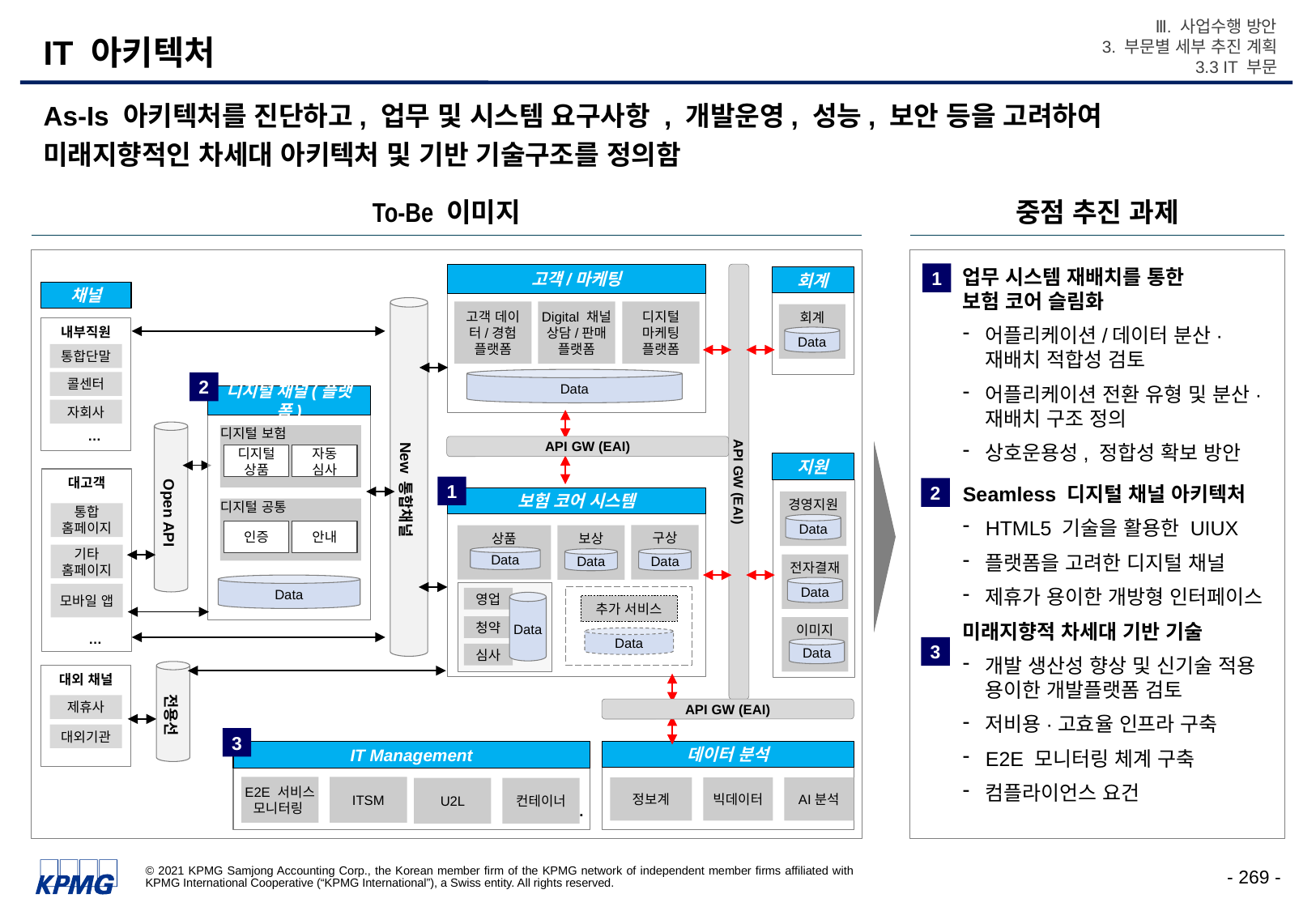

Ⅲ. 사업수행 방안
3. 부문별 세부 추진 계획
3.3 IT 부문
# IT 아키텍처
As-Is 아키텍처를 진단하고, 업무 및 시스템 요구사항 , 개발운영, 성능, 보안 등을 고려하여
미래지향적인 차세대 아키텍처 및 기반 기술구조를 정의함
To-Be 이미지
중점 추진 과제

업무 시스템 재배치를 통한
보험 코어 슬림화
어플리케이션/데이터 분산·재배치 적합성 검토
어플리케이션 전환 유형 및 분산·재배치 구조 정의
상호운용성, 정합성 확보 방안
Seamless 디지털 채널 아키텍처
HTML5 기술을 활용한 UIUX
플랫폼을 고려한 디지털 채널
제휴가 용이한 개방형 인터페이스
미래지향적 차세대 기반 기술
개발 생산성 향상 및 신기술 적용 용이한 개발플랫폼 검토
저비용·고효율 인프라 구축
E2E 모니터링 체계 구축
컴플라이언스 요건

1
고객/마케팅
회계

회계
Data
지원

경영지원
Data
전자결재
Data
이미지
Data
채널

New 통합채널
고객 데이터/경험 플랫폼
Digital 채널 상담/판매 플랫폼
디지털 마케팅 플랫폼
내부직원
통합단말
콜센터
자회사
Data
2
디지털 채널(플랫폼)

디지털 보험
디지털
상품
자동
심사
디지털 공통
인증
안내
Data
…

Open API
API GW (EAI)
대고객
API GW (EAI)
1
2
보험 코어 시스템

통합
홈페이지
기타 홈페이지
모바일 앱
구상
상품
보상

Data
Data
Data

영업
Data
추가 서비스
청약
…
Data
3
심사

전용선
대외 채널
제휴사
API GW (EAI)
대외기관
3
IT Management
데이터 분석

정보계
빅데이터
AI분석

E2E 서비스
모니터링
ITSM
U2L
컨테이너
…